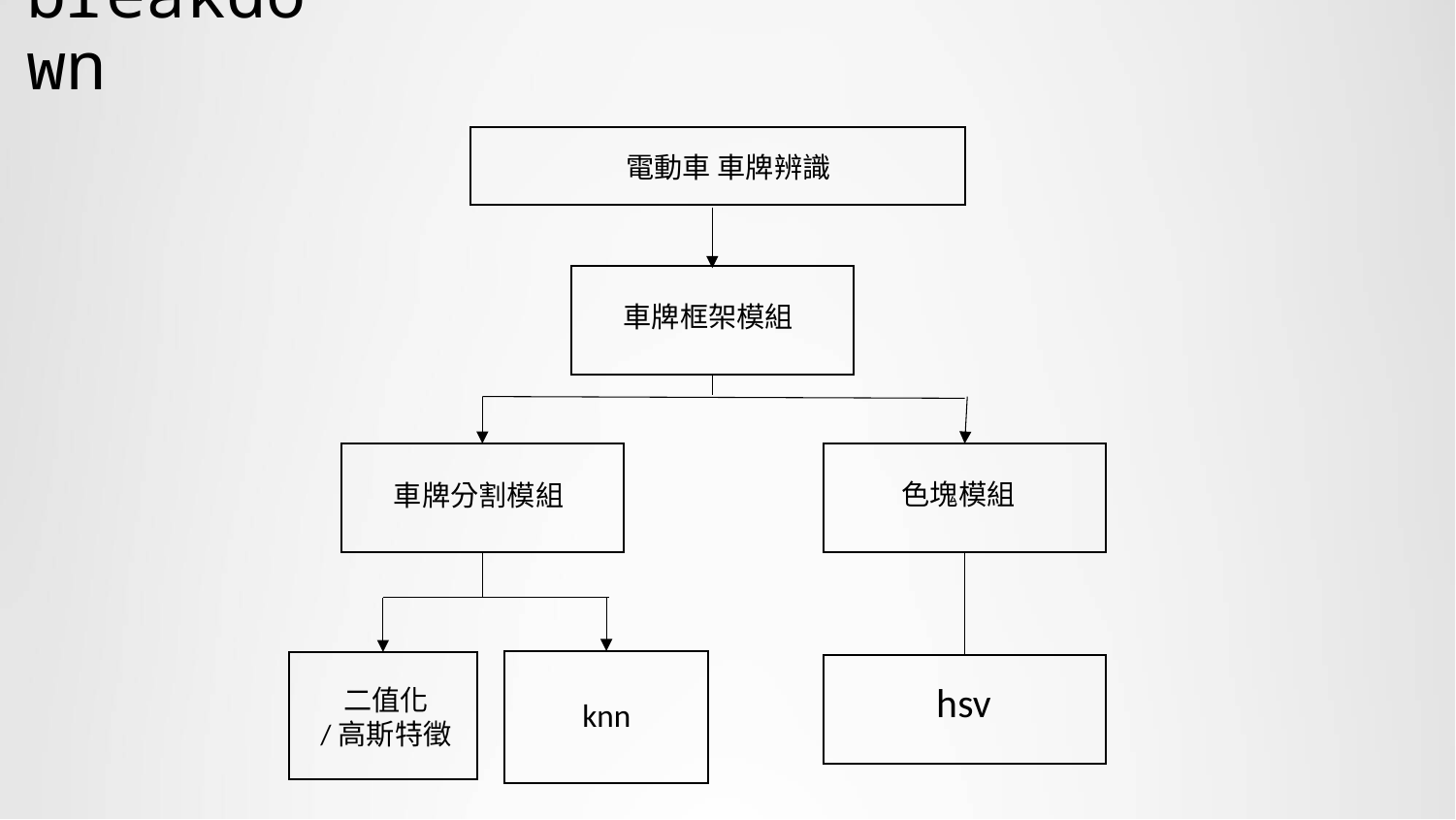

# breakdown

電動車 車牌辨識

車牌框架模組

車牌分割模組

色塊模組

二值化
/高斯特徵

hsv
knn